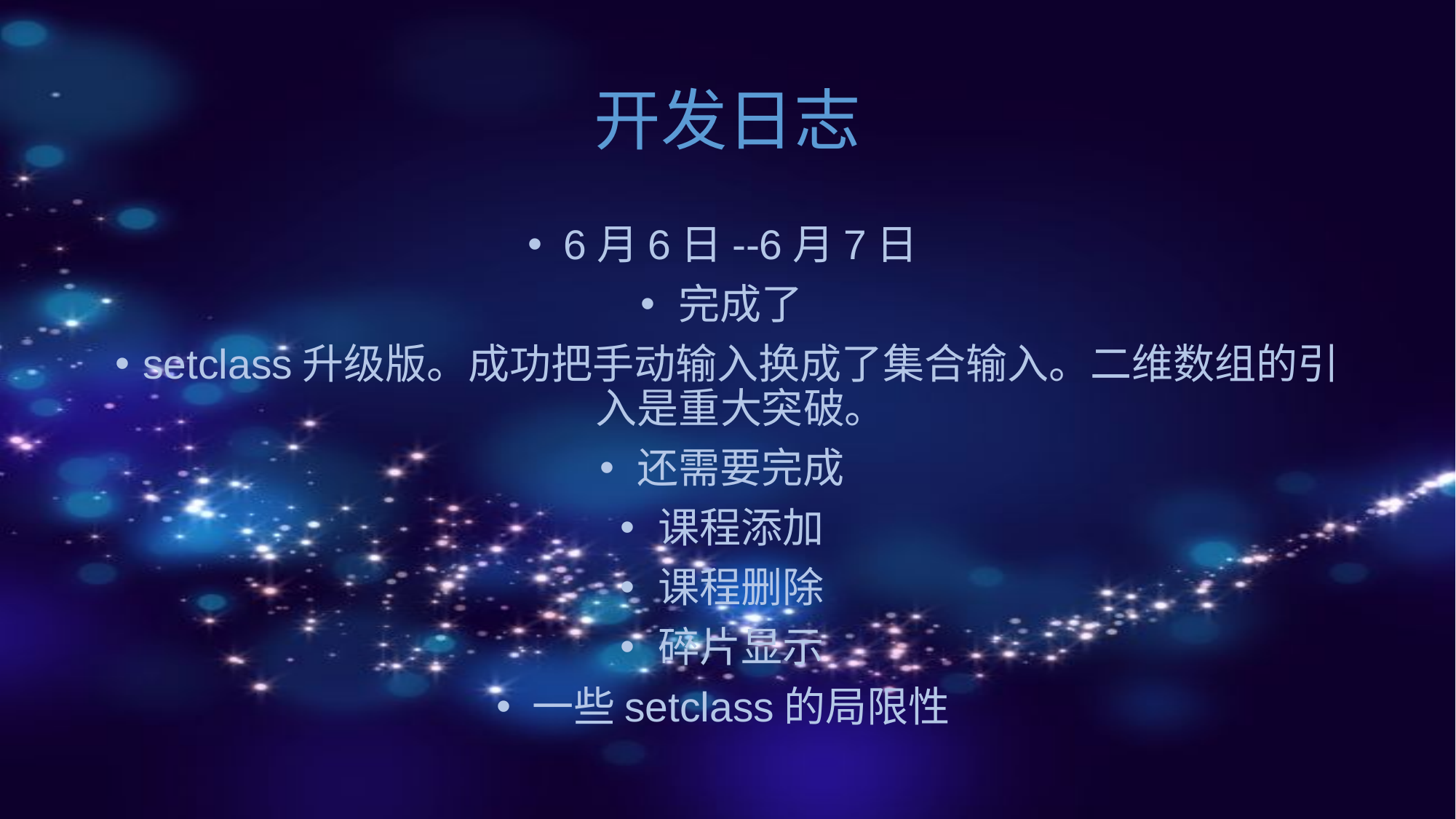

# 开发日志
6月6日--6月7日
完成了
setclass升级版。成功把手动输入换成了集合输入。二维数组的引入是重大突破。
还需要完成
课程添加
课程删除
碎片显示
一些setclass的局限性